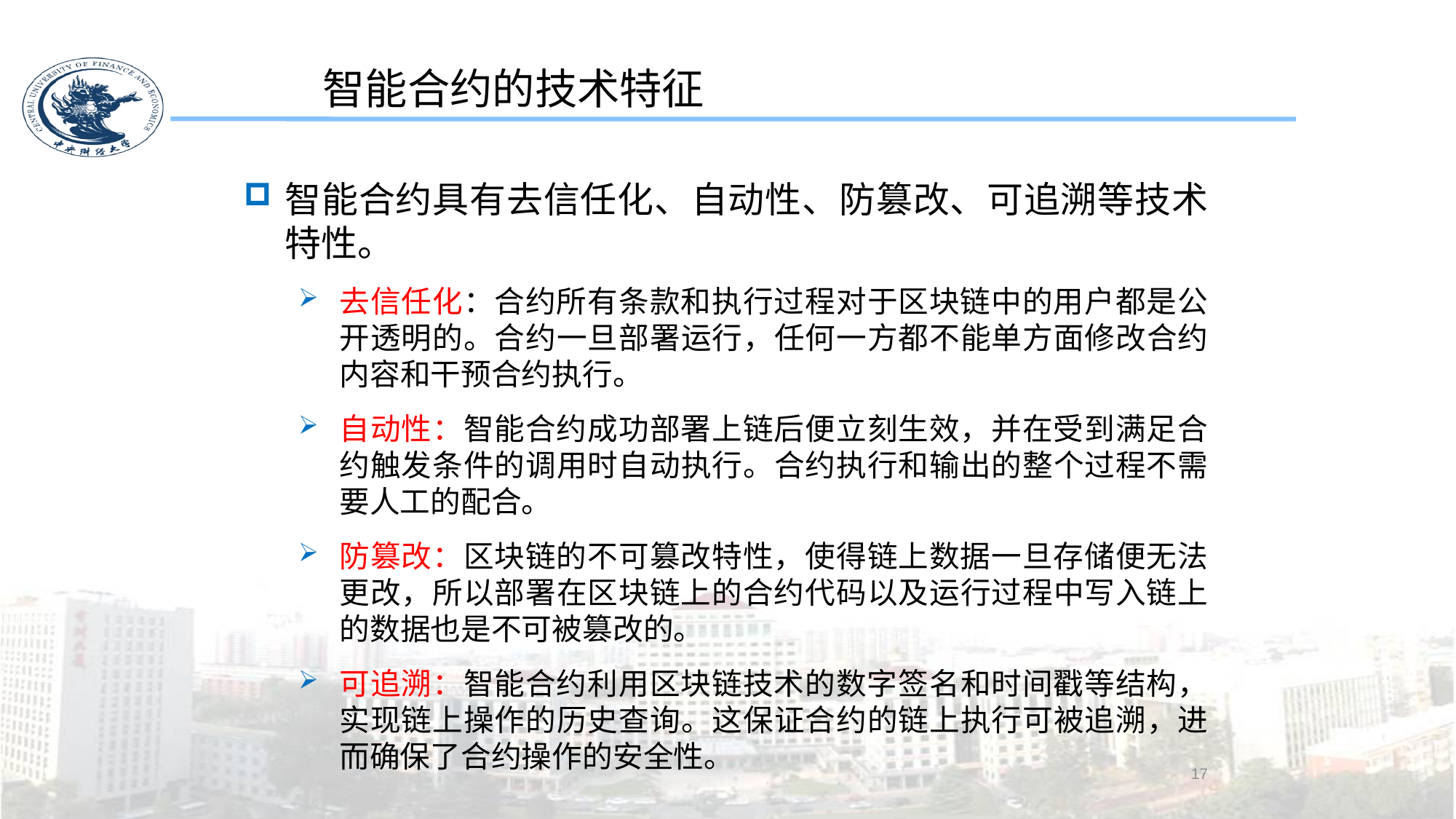

智能合约的技术特征
智能合约具有去信任化、自动性、防篡改、可追溯等技术特性。
去信任化：合约所有条款和执行过程对于区块链中的用户都是公开透明的。合约一旦部署运行，任何一方都不能单方面修改合约内容和干预合约执行。
自动性：智能合约成功部署上链后便立刻生效，并在受到满足合约触发条件的调用时自动执行。合约执行和输出的整个过程不需要人工的配合。
防篡改：区块链的不可篡改特性，使得链上数据一旦存储便无法更改，所以部署在区块链上的合约代码以及运行过程中写入链上的数据也是不可被篡改的。
可追溯：智能合约利用区块链技术的数字签名和时间戳等结构，实现链上操作的历史查询。这保证合约的链上执行可被追溯，进而确保了合约操作的安全性。

17